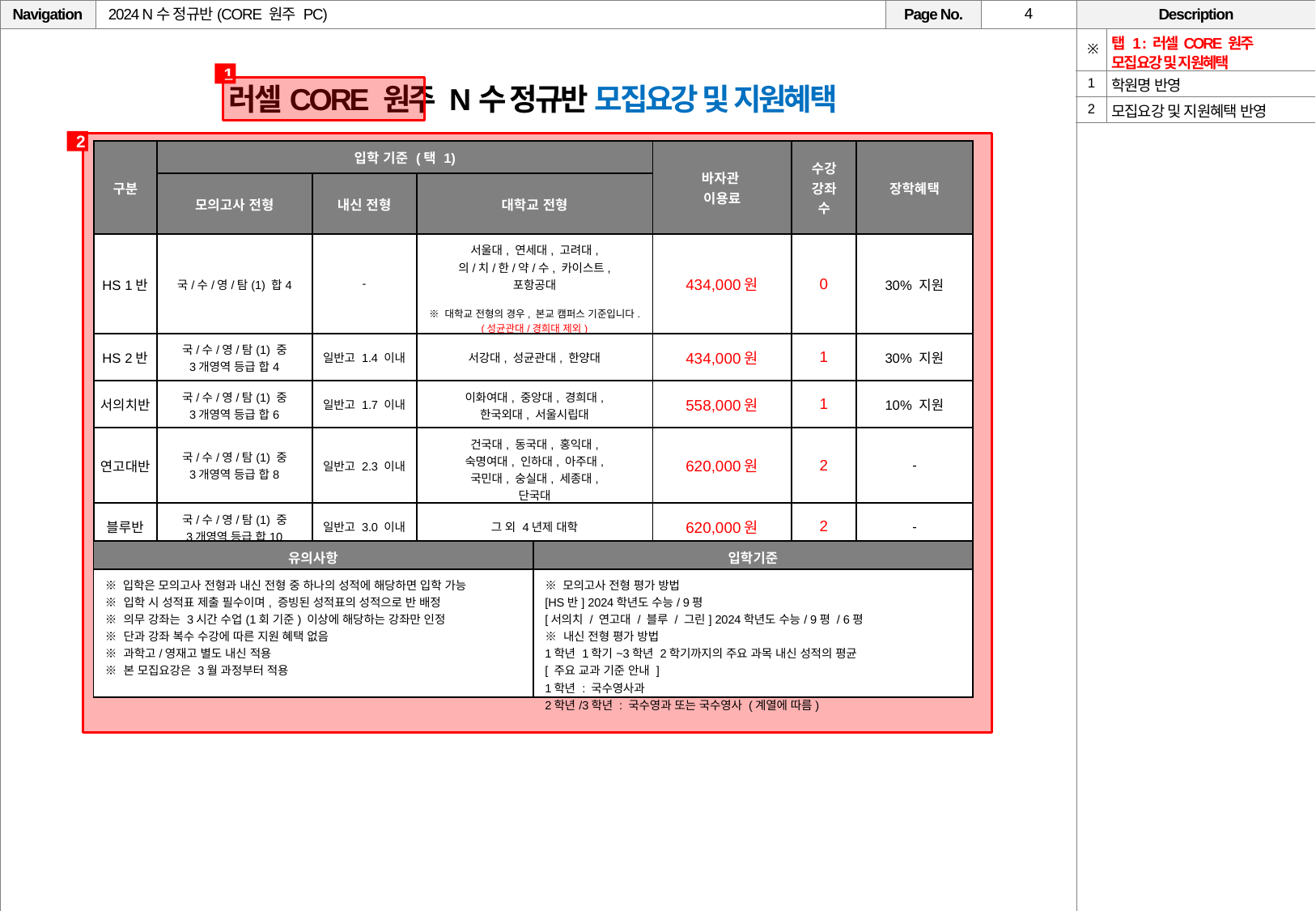

# 2024 N수 정규반(CORE 원주 PC)
| ※ | 탭 1 : 러셀CORE 원주 모집요강 및 지원혜택 |
| --- | --- |
| 1 | 학원명 반영 |
| 2 | 모집요강 및 지원혜택 반영 |
1
러셀CORE 원주 N수 정규반 모집요강 및 지원혜택

2

| 구분 | 입학 기준 (택 1) |  |  | 바자관 이용료 | 수강 강좌 수 | 장학혜택 |
| --- | --- | --- | --- | --- | --- | --- |
|  | 모의고사 전형 | 내신 전형 | 대학교 전형 |  |  |  |
| HS 1반 | 국/수/영/탐(1) 합4 | - | 서울대, 연세대, 고려대, 의/치/한/약/수, 카이스트, 포항공대 ※ 대학교 전형의 경우, 본교 캠퍼스 기준입니다. (성균관대/경희대 제외) | 434,000원 | 0 | 30% 지원 |
| HS 2반 | 국/수/영/탐(1) 중 3개영역 등급 합4 | 일반고 1.4 이내 | 서강대, 성균관대, 한양대 | 434,000원 | 1 | 30% 지원 |
| 서의치반 | 국/수/영/탐(1) 중 3개영역 등급 합6 | 일반고 1.7 이내 | 이화여대, 중앙대, 경희대, 한국외대, 서울시립대 | 558,000원 | 1 | 10% 지원 |
| 연고대반 | 국/수/영/탐(1) 중 3개영역 등급 합8 | 일반고 2.3 이내 | 건국대, 동국대, 홍익대, 숙명여대, 인하대, 아주대, 국민대, 숭실대, 세종대, 단국대 | 620,000원 | 2 | - |
| 블루반 | 국/수/영/탐(1) 중 3개영역 등급 합10 | 일반고 3.0 이내 | 그 외 4년제 대학 | 620,000원 | 2 | - |
| 그린반 | 면접 후 정원 5% 이내 선발 |  |  | 620,000원 | 3 | - |
| 유의사항 | 입학기준 |
| --- | --- |
| ※ 입학은 모의고사 전형과 내신 전형 중 하나의 성적에 해당하면 입학 가능 ※ 입학 시 성적표 제출 필수이며, 증빙된 성적표의 성적으로 반 배정 ※ 의무 강좌는 3시간 수업(1회 기준) 이상에 해당하는 강좌만 인정 ※ 단과 강좌 복수 수강에 따른 지원 혜택 없음 ※ 과학고/영재고 별도 내신 적용 ※ 본 모집요강은 3월 과정부터 적용 | ※ 모의고사 전형 평가 방법 [HS반] 2024학년도 수능/ 9평 [서의치 / 연고대 / 블루 / 그린] 2024학년도 수능/ 9평 / 6평 ※ 내신 전형 평가 방법 1학년 1학기~3학년 2학기까지의 주요 과목 내신 성적의 평균 [ 주요 교과 기준 안내 ] 1학년 : 국수영사과 2학년/3학년 : 국수영과 또는 국수영사 (계열에 따름) |